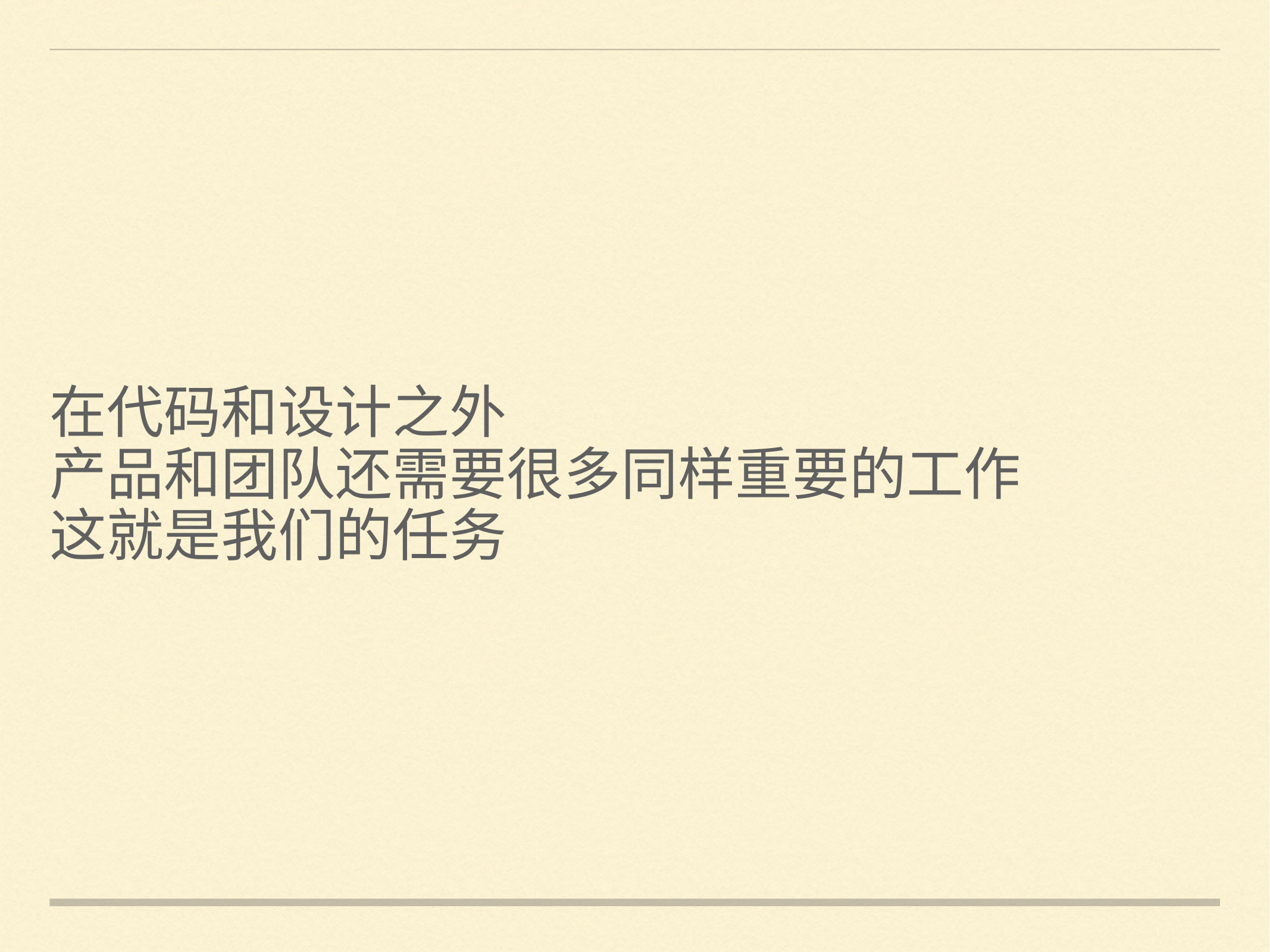

# 在代码和设计之外
产品和团队还需要很多同样重要的工作
这就是我们的任务